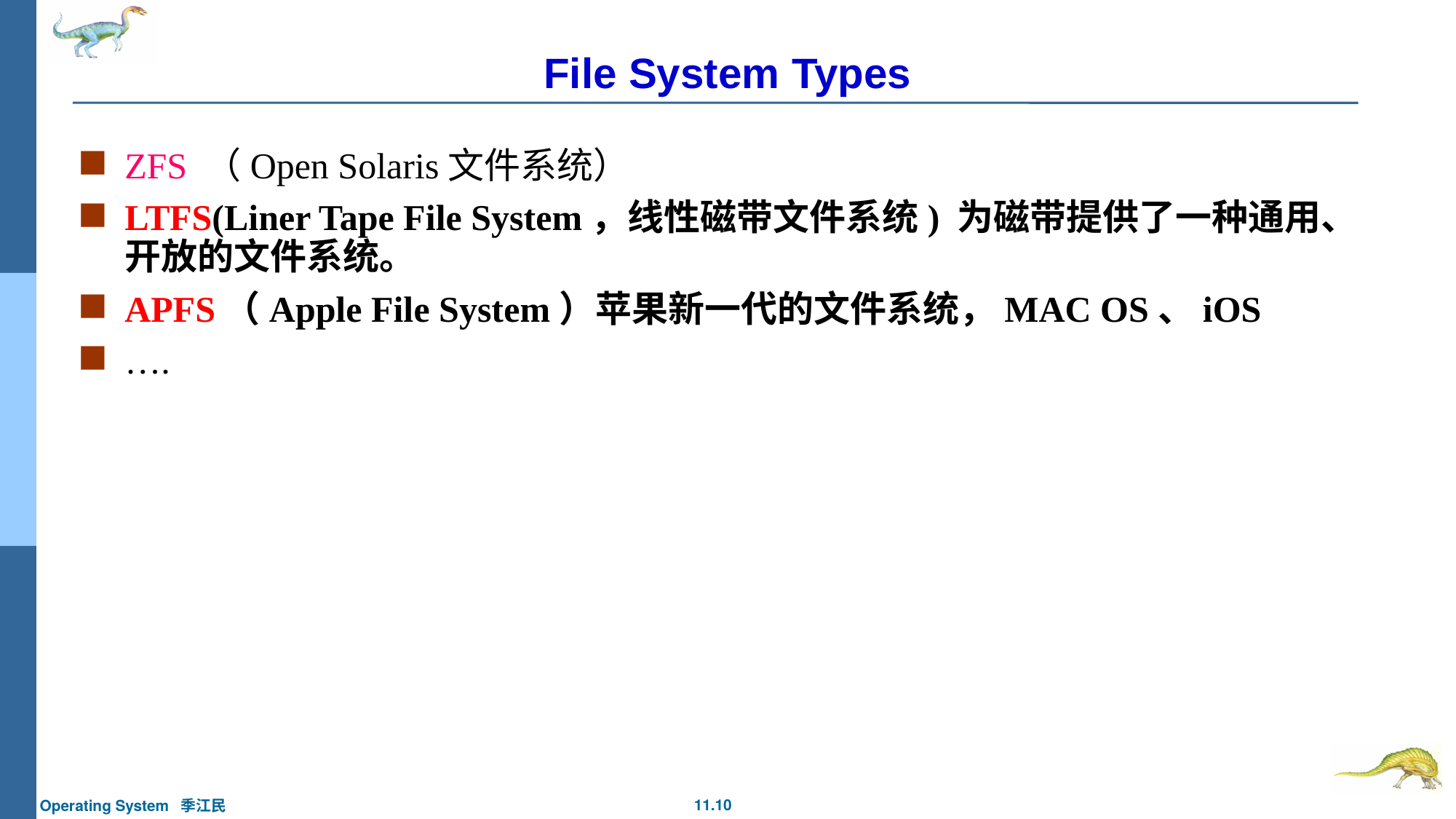

# File System Types
ZFS （Open Solaris文件系统）
LTFS(Liner Tape File System，线性磁带文件系统) 为磁带提供了一种通用、开放的文件系统。
APFS（Apple File System）苹果新一代的文件系统，MAC OS、iOS
….